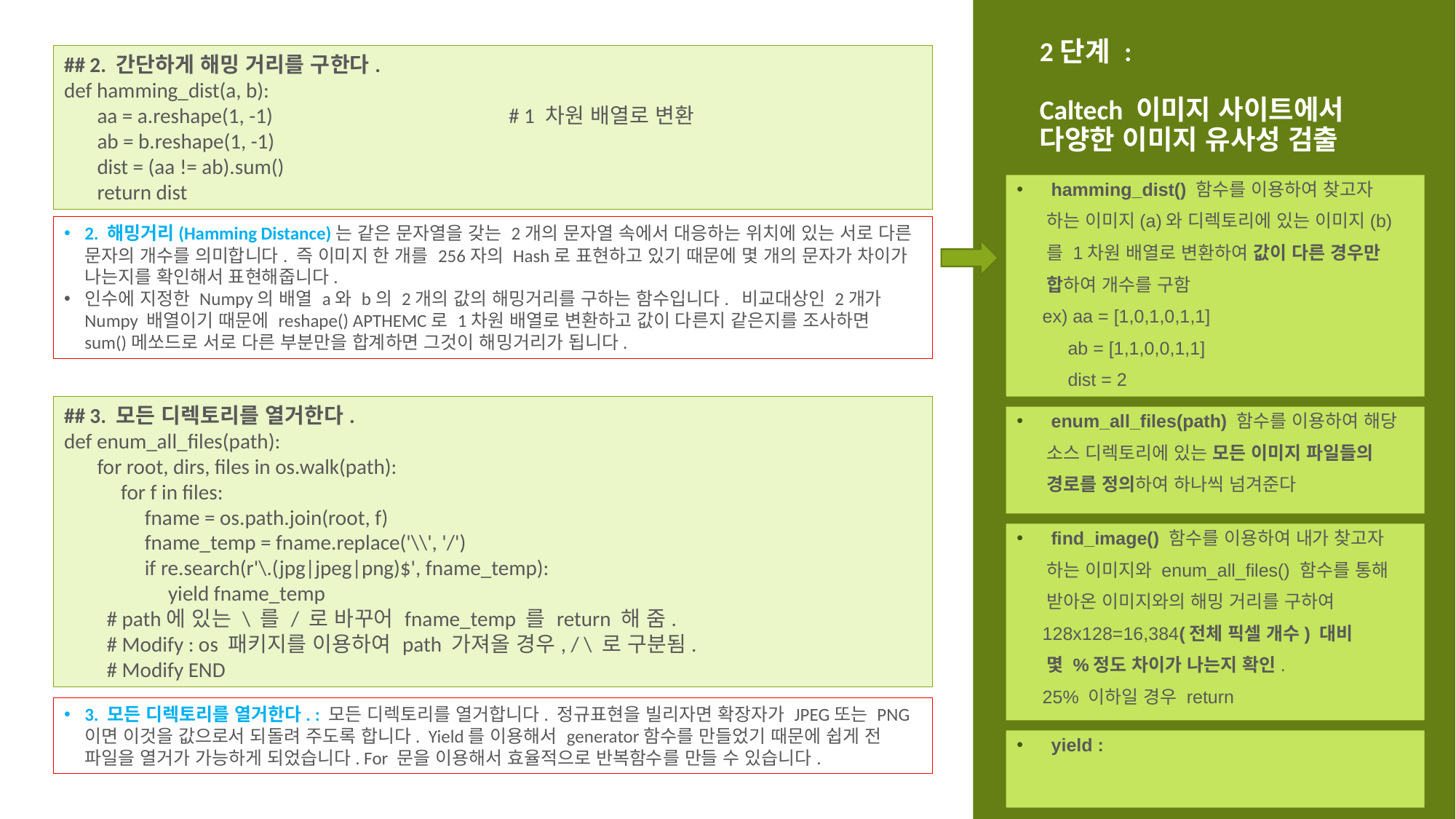

# 2단계 : Caltech 이미지 사이트에서 다양한 이미지 유사성 검출
## 2. 간단하게 해밍 거리를 구한다.
def hamming_dist(a, b):
       aa = a.reshape(1, -1)                                                  # 1 차원 배열로 변환
       ab = b.reshape(1, -1)
       dist = (aa != ab).sum()
       return dist
hamming_dist() 함수를 이용하여 찾고자
     하는 이미지(a)와 디렉토리에 있는 이미지(b)
     를 1차원 배열로 변환하여 값이 다른 경우만
     합하여 개수를 구함
     ex) aa = [1,0,1,0,1,1]
          ab = [1,1,0,0,1,1]
          dist = 2
2. 해밍거리(Hamming Distance)는 같은 문자열을 갖는 2개의 문자열 속에서 대응하는 위치에 있는 서로 다른 문자의 개수를 의미합니다. 즉 이미지 한 개를 256자의 Hash로 표현하고 있기 때문에 몇 개의 문자가 차이가 나는지를 확인해서 표현해줍니다.
인수에 지정한 Numpy의 배열 a와 b의 2개의 값의 해밍거리를 구하는 함수입니다.  비교대상인 2개가 Numpy 배열이기 때문에 reshape() APTHEMC로 1차원 배열로 변환하고 값이 다른지 같은지를 조사하면 sum()메쏘드로 서로 다른 부분만을 합계하면 그것이 해밍거리가 됩니다.

## 3. 모든 디렉토리를 열거한다.
def enum_all_files(path):
       for root, dirs, files in os.walk(path):
            for f in files:
                 fname = os.path.join(root, f)
                 fname_temp = fname.replace('\\', '/')
                 if re.search(r'\.(jpg|jpeg|png)$', fname_temp):
                      yield fname_temp
         # path에 있는 \ 를 / 로 바꾸어 fname_temp 를 return 해 줌.
         # Modify : os 패키지를 이용하여 path 가져올 경우, / \ 로 구분됨.
         # Modify END
enum_all_files(path) 함수를 이용하여 해당
     소스 디렉토리에 있는 모든 이미지 파일들의
     경로를 정의하여 하나씩 넘겨준다
find_image() 함수를 이용하여 내가 찾고자
     하는 이미지와 enum_all_files() 함수를 통해
     받아온 이미지와의 해밍 거리를 구하여
     128x128=16,384(전체 픽셀 개수) 대비
     몇 %정도 차이가 나는지 확인.
     25% 이하일 경우 return

3. 모든 디렉토리를 열거한다. : 모든 디렉토리를 열거합니다. 정규표현을 빌리자면 확장자가 JPEG또는 PNG이면 이것을 값으로서 되돌려 주도록 합니다.  Yield를 이용해서 generator함수를 만들었기 때문에 쉽게 전 파일을 열거가 가능하게 되었습니다. For 문을 이용해서 효율적으로 반복함수를 만들 수 있습니다.
yield :